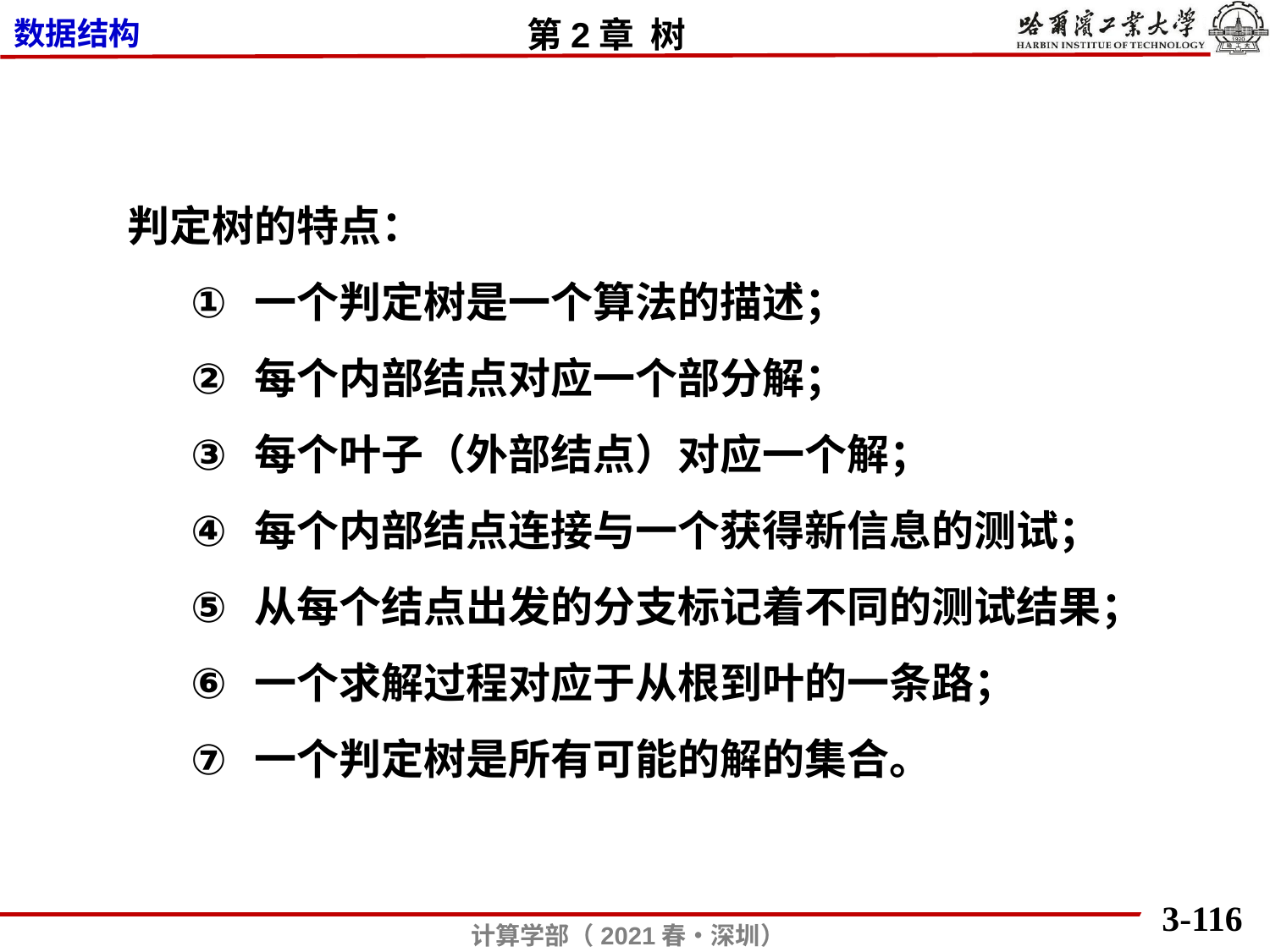

判定树的特点：
一个判定树是一个算法的描述；
每个内部结点对应一个部分解；
每个叶子（外部结点）对应一个解；
每个内部结点连接与一个获得新信息的测试；
从每个结点出发的分支标记着不同的测试结果；
一个求解过程对应于从根到叶的一条路；
一个判定树是所有可能的解的集合。